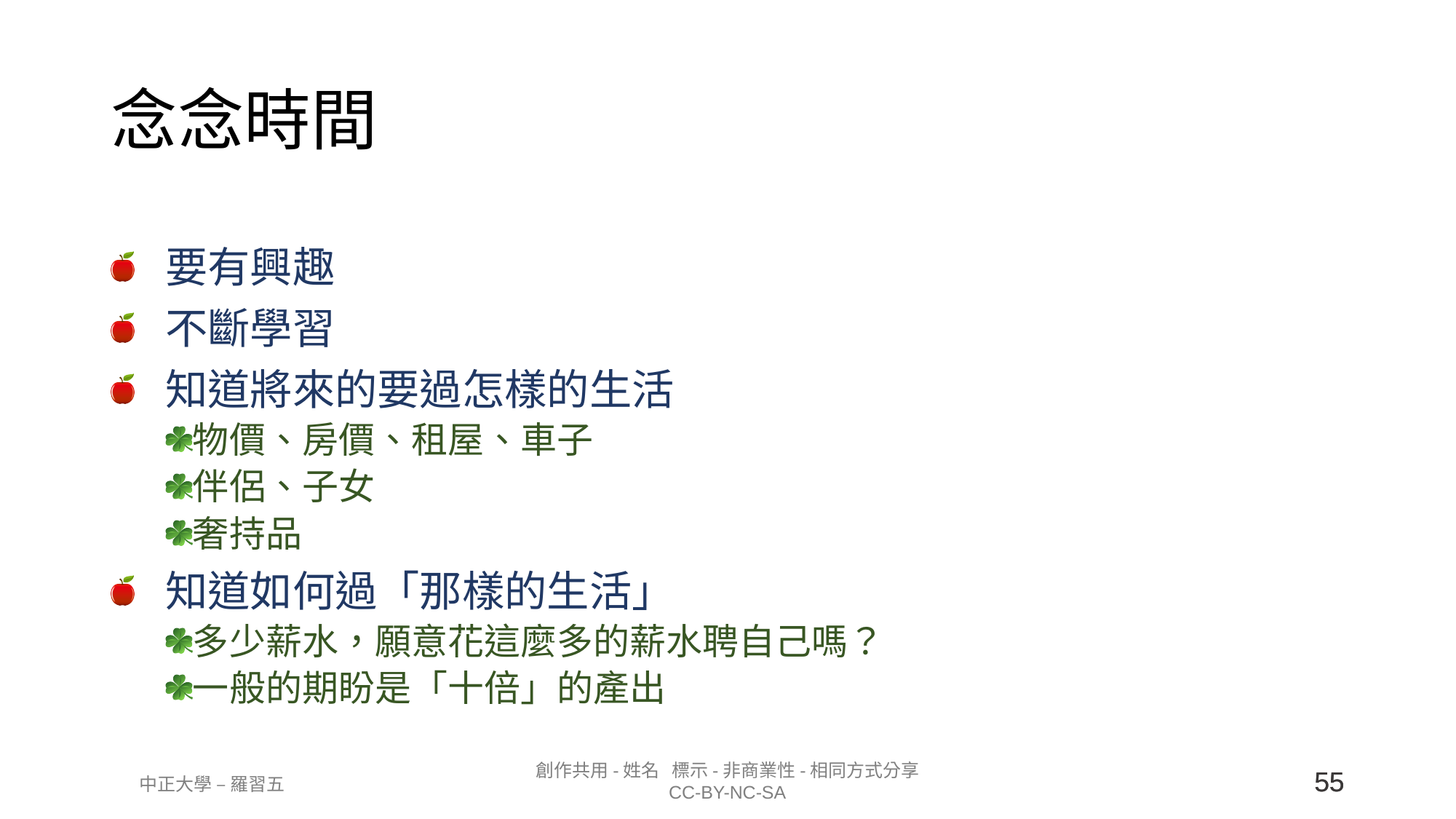

# 念念時間
要有興趣
不斷學習
知道將來的要過怎樣的生活
物價、房價、租屋、車子
伴侶、子女
奢持品
知道如何過「那樣的生活」
多少薪水，願意花這麼多的薪水聘自己嗎？
一般的期盼是「十倍」的產出